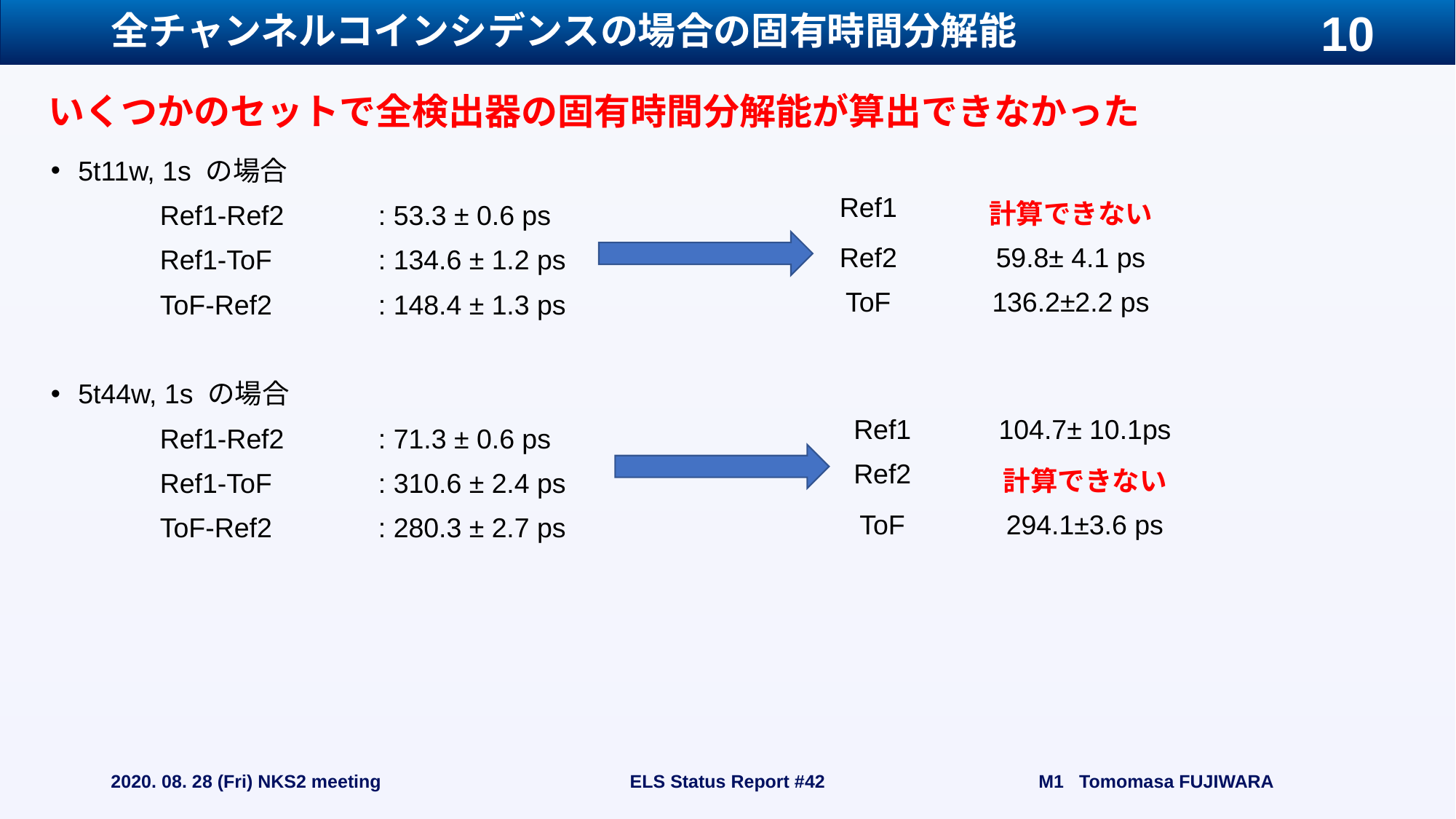

# 全チャンネルコインシデンスの場合の固有時間分解能
いくつかのセットで全検出器の固有時間分解能が算出できなかった
5t11w, 1s の場合
	Ref1-Ref2	: 53.3 ± 0.6 ps
	Ref1-ToF	: 134.6 ± 1.2 ps
	ToF-Ref2	: 148.4 ± 1.3 ps

5t44w, 1s の場合
	Ref1-Ref2	: 71.3 ± 0.6 ps
	Ref1-ToF	: 310.6 ± 2.4 ps
	ToF-Ref2	: 280.3 ± 2.7 ps

| Ref1 | 計算できない |
| --- | --- |
| Ref2 | 59.8± 4.1 ps |
| ToF | 136.2±2.2 ps |

| Ref1 | 104.7± 10.1ps |
| --- | --- |
| Ref2 | 計算できない |
| ToF | 294.1±3.6 ps |

2020. 08. 28 (Fri) NKS2 meeting
ELS Status Report #42